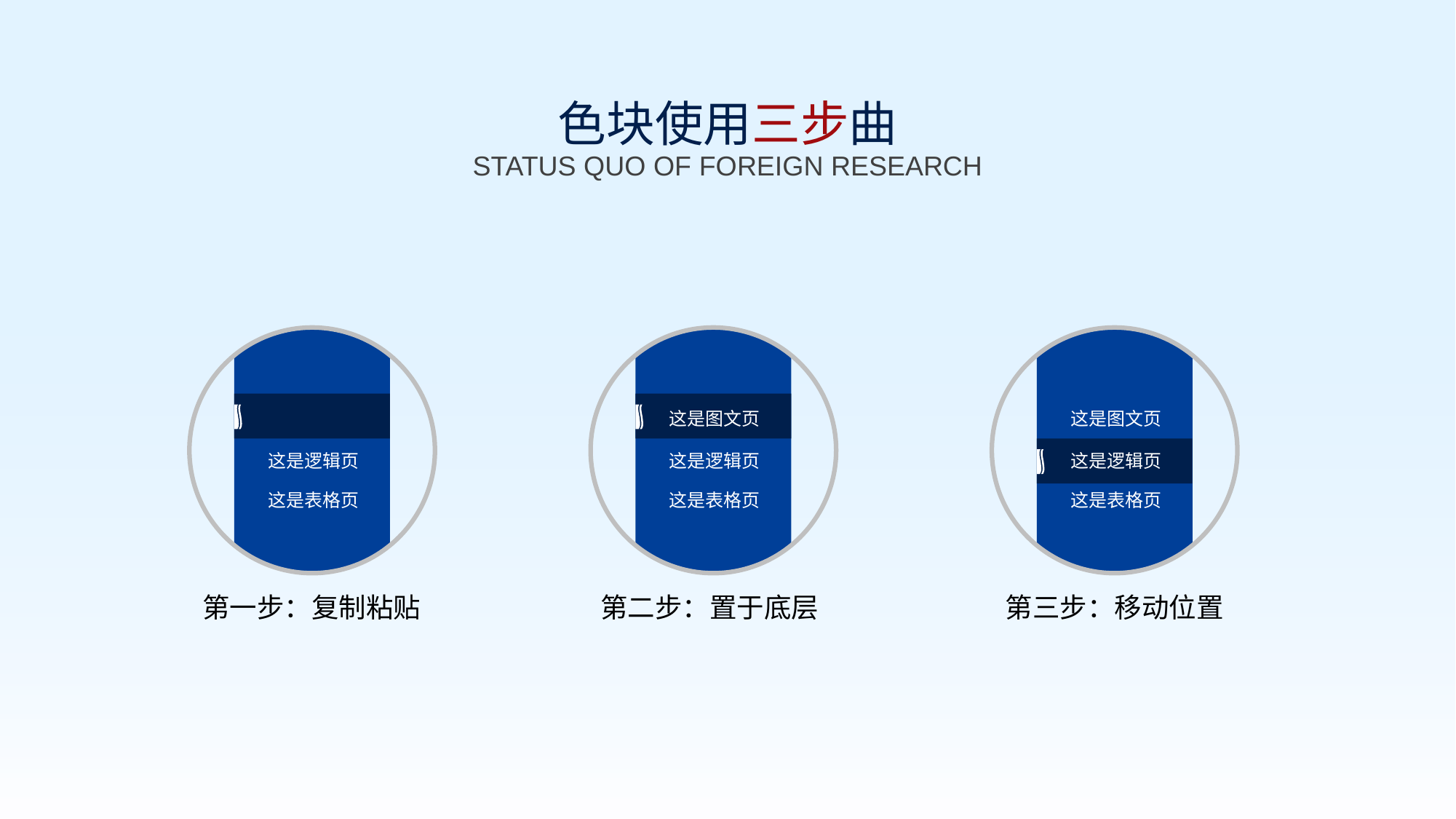

# 色块使用三步曲

STATUS QUO OF FOREIGN RESEARCH

这是图文页
这是逻辑页
这是表格页

这是图文页
这是逻辑页
这是表格页

这是图文页

这是逻辑页
这是表格页
第二步：置于底层
第三步：移动位置
第一步：复制粘贴